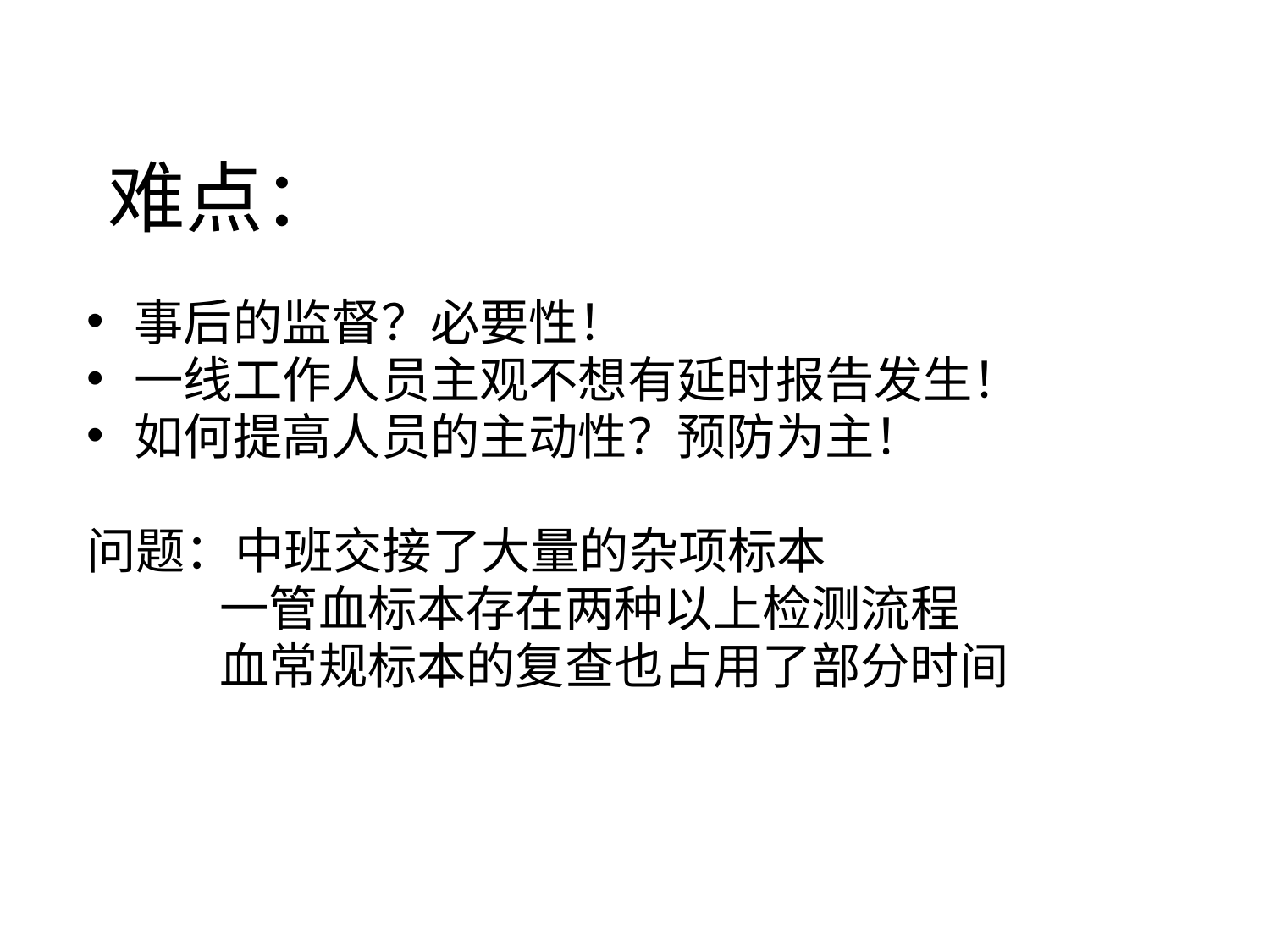

# 难点：
事后的监督？必要性！
一线工作人员主观不想有延时报告发生！
如何提高人员的主动性？预防为主！

问题：中班交接了大量的杂项标本
           一管血标本存在两种以上检测流程
           血常规标本的复查也占用了部分时间